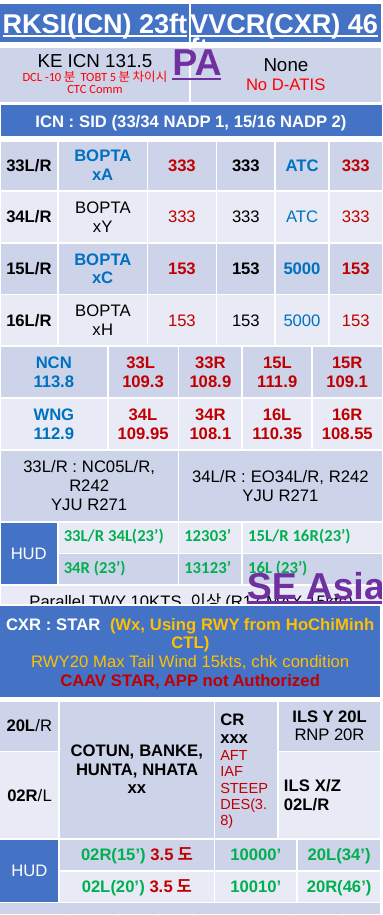

| RKSI(ICN) 23ft | VVCR(CXR) 46ft |
| --- | --- |
| KE ICN 131.5 DCL -10분 TOBT 5분 차이시 CTC Comm | None No D-ATIS |
PA
| ICN : SID (33/34 NADP 1, 15/16 NADP 2) |  |  |  |  |  |  |  |  |  |
| --- | --- | --- | --- | --- | --- | --- | --- | --- | --- |
| 33L/R | BOPTA xA |  | 333 |  | 333 |  | ATC |  | 333 |
| 34L/R | BOPTA xY |  | 333 |  | 333 |  | ATC |  | 333 |
| 15L/R | BOPTA xC |  | 153 |  | 153 |  | 5000 |  | 153 |
| 16L/R | BOPTA xH |  | 153 |  | 153 |  | 5000 |  | 153 |
| NCN 113.8 |  | 33L 109.3 |  | 33R 108.9 |  | 15L 111.9 |  | 15R 109.1 |  |
| WNG 112.9 |  | 34L 109.95 |  | 34R 108.1 |  | 16L 110.35 |  | 16R 108.55 |  |
| 33L/R : NC05L/R, R242 YJU R271 |  |  |  | 34L/R : EO34L/R, R242 YJU R271 |  |  |  |  |  |
| HUD | 33L/R 34L(23’) |  |  | 12303’ |  | 15L/R 16R(23’) |  |  |  |
|  | 34R (23’) |  |  | 13123’ |  | 16L (23’) |  |  |  |
| Parallel TWY 10KTS 이상(R17 MAX 15kts) |  |  |  |  |  |  |  |  |  |
FUK 127.5 – TPE 125.5 – 127.9 – 129.1 – MNL 119.3
MNL RDO 8942(5655) – HCM 120.7
132.35 – 134.05 – CXR APP 127.9
SE Asia
| CXR : STAR (Wx, Using RWY from HoChiMinh CTL) RWY20 Max Tail Wind 15kts, chk condition CAAV STAR, APP not Authorized |  |  |  |  |
| --- | --- | --- | --- | --- |
| 20L/R | COTUN, BANKE, HUNTA, NHATA xx | CR xxx AFT IAF STEEP DES(3.8) | ILS Y 20L RNP 20R |  |
| 02R/L |  |  | ILS X/Z 02L/R |  |
| HUD | 02R(15’) 3.5도 | 10000’ |  | 20L(34’) |
|  | 02L(20’) 3.5도 | 10010’ |  | 20R(46’) |
| 20L : G3(6735’), G1(9603’), 02R : G5(6528’), G7(9662’) 20R : W4(5971’), W3(7680’),02L : W5(5606’), W6(7345’) |  |  |  |  |
| FollowMe Car Service, Sensitie VDGS Caution!! |  |  |  |  |